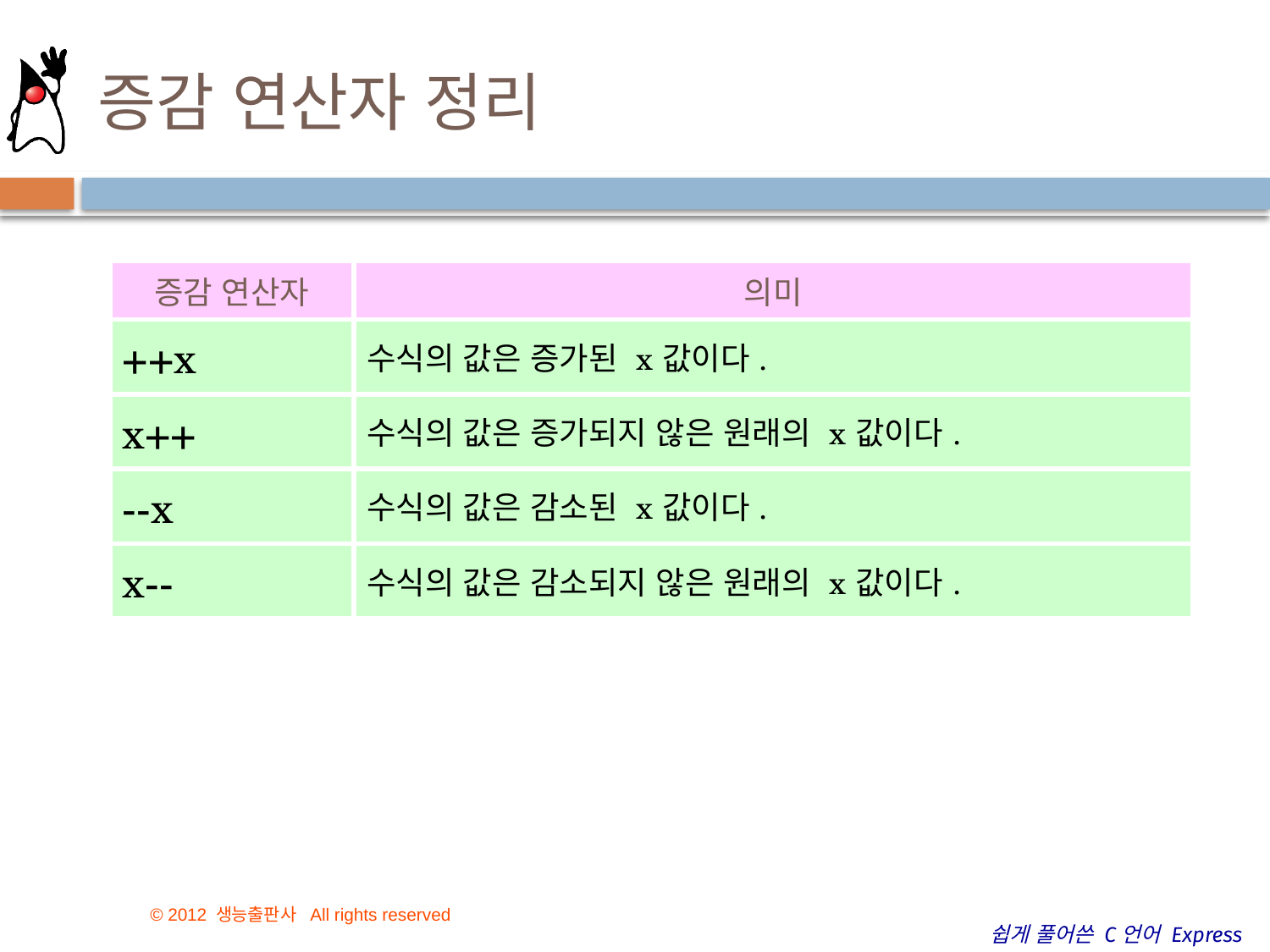

# 증감 연산자 정리
| 증감 연산자 | 의미 |
| --- | --- |
| ++x | 수식의 값은 증가된 x값이다. |
| x++ | 수식의 값은 증가되지 않은 원래의 x값이다. |
| --x | 수식의 값은 감소된 x값이다. |
| x-- | 수식의 값은 감소되지 않은 원래의 x값이다. |